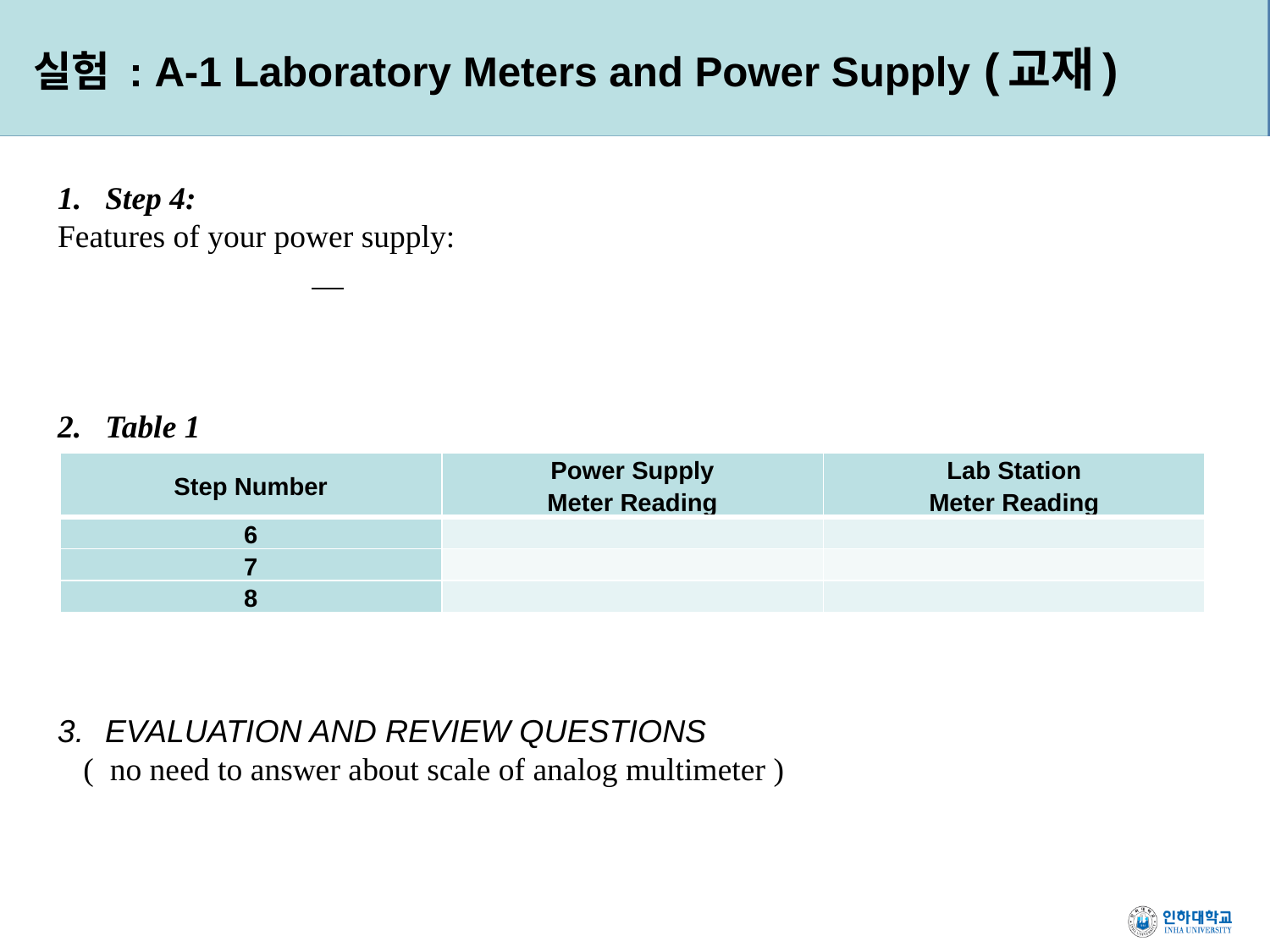

실험 : A-1 Laboratory Meters and Power Supply (교재)
Step 4:
Features of your power supply:

Table 1

| Step Number | Power Supply Meter Reading | Lab Station Meter Reading |
| --- | --- | --- |
| 6 |  |  |
| 7 |  |  |
| 8 |  |  |
EVALUATION AND REVIEW QUESTIONS
   (  no need to answer about scale of analog multimeter )